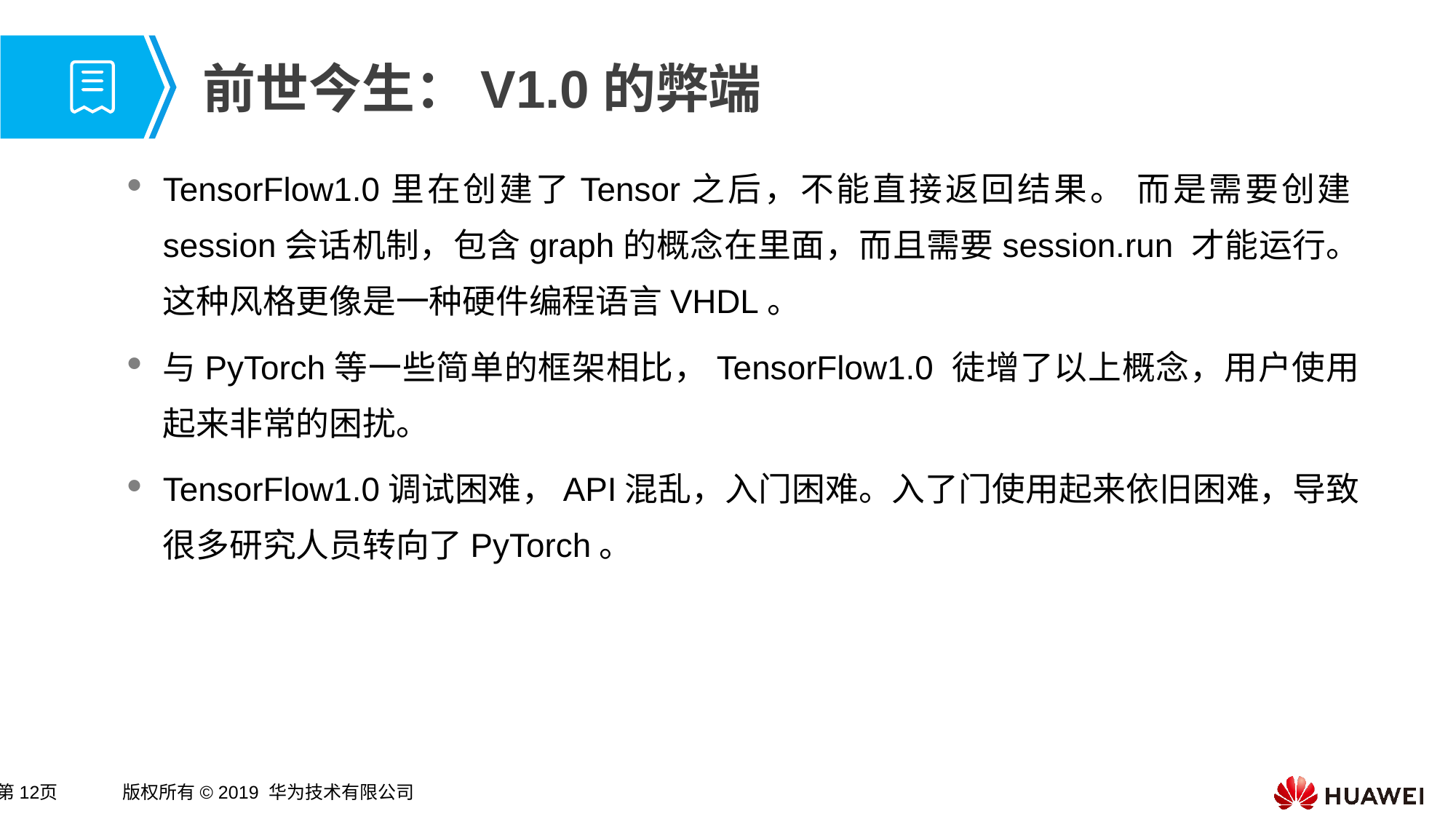

# 前世今生：V1.0的弊端
TensorFlow1.0里在创建了Tensor之后，不能直接返回结果。 而是需要创建session会话机制，包含graph的概念在里面，而且需要session.run 才能运行。 这种风格更像是一种硬件编程语言VHDL。
与PyTorch等一些简单的框架相比，TensorFlow1.0 徒增了以上概念，用户使用起来非常的困扰。
TensorFlow1.0调试困难，API混乱，入门困难。入了门使用起来依旧困难，导致很多研究人员转向了PyTorch。